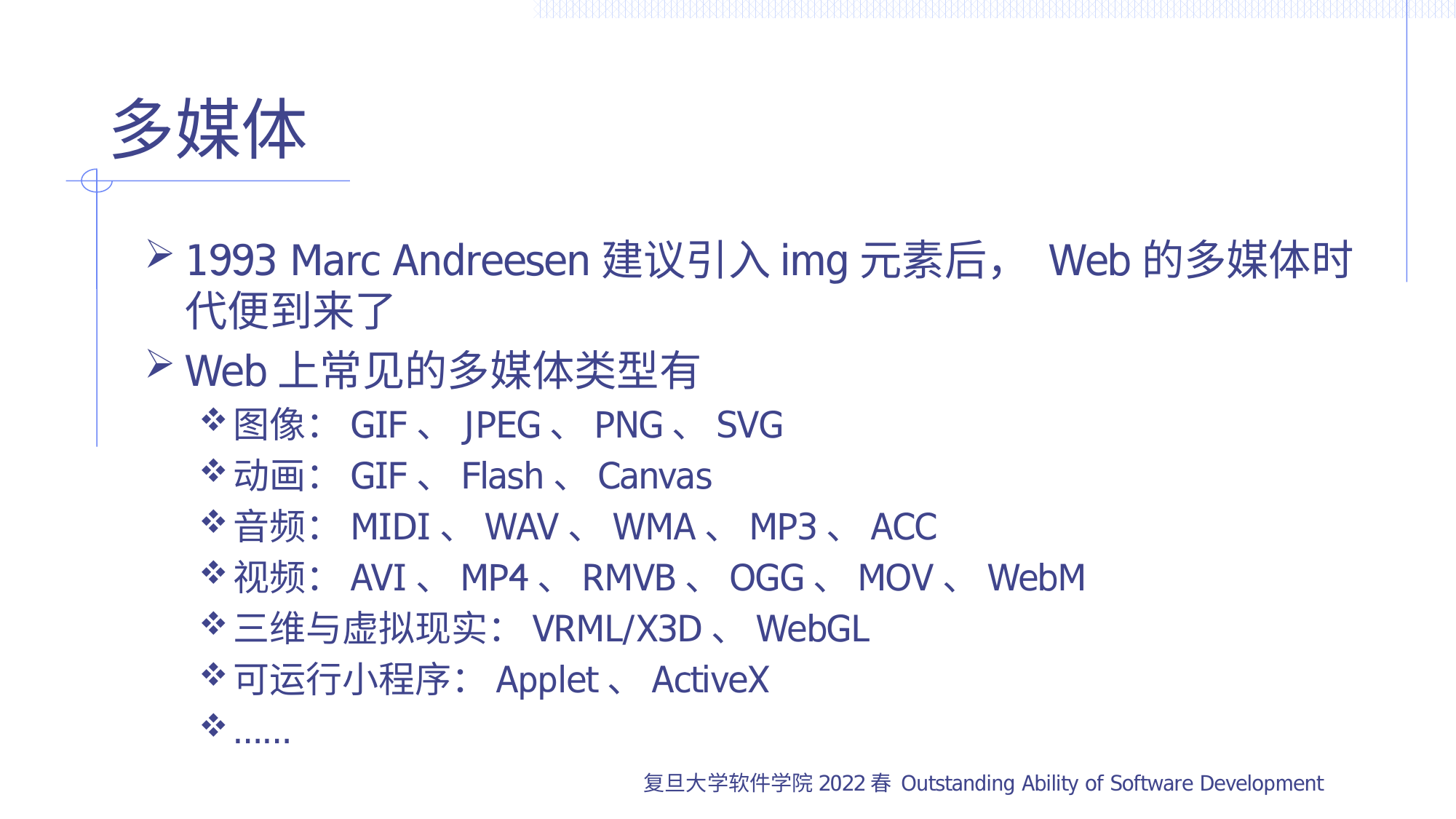

# 多媒体
1993 Marc Andreesen建议引入img元素后， Web的多媒体时代便到来了
Web上常见的多媒体类型有
图像：GIF、JPEG、PNG、SVG
动画：GIF、Flash、Canvas
音频：MIDI、WAV、WMA、MP3、ACC
视频：AVI、MP4、RMVB、OGG、MOV、WebM
三维与虚拟现实：VRML/X3D、WebGL
可运行小程序：Applet、ActiveX
……